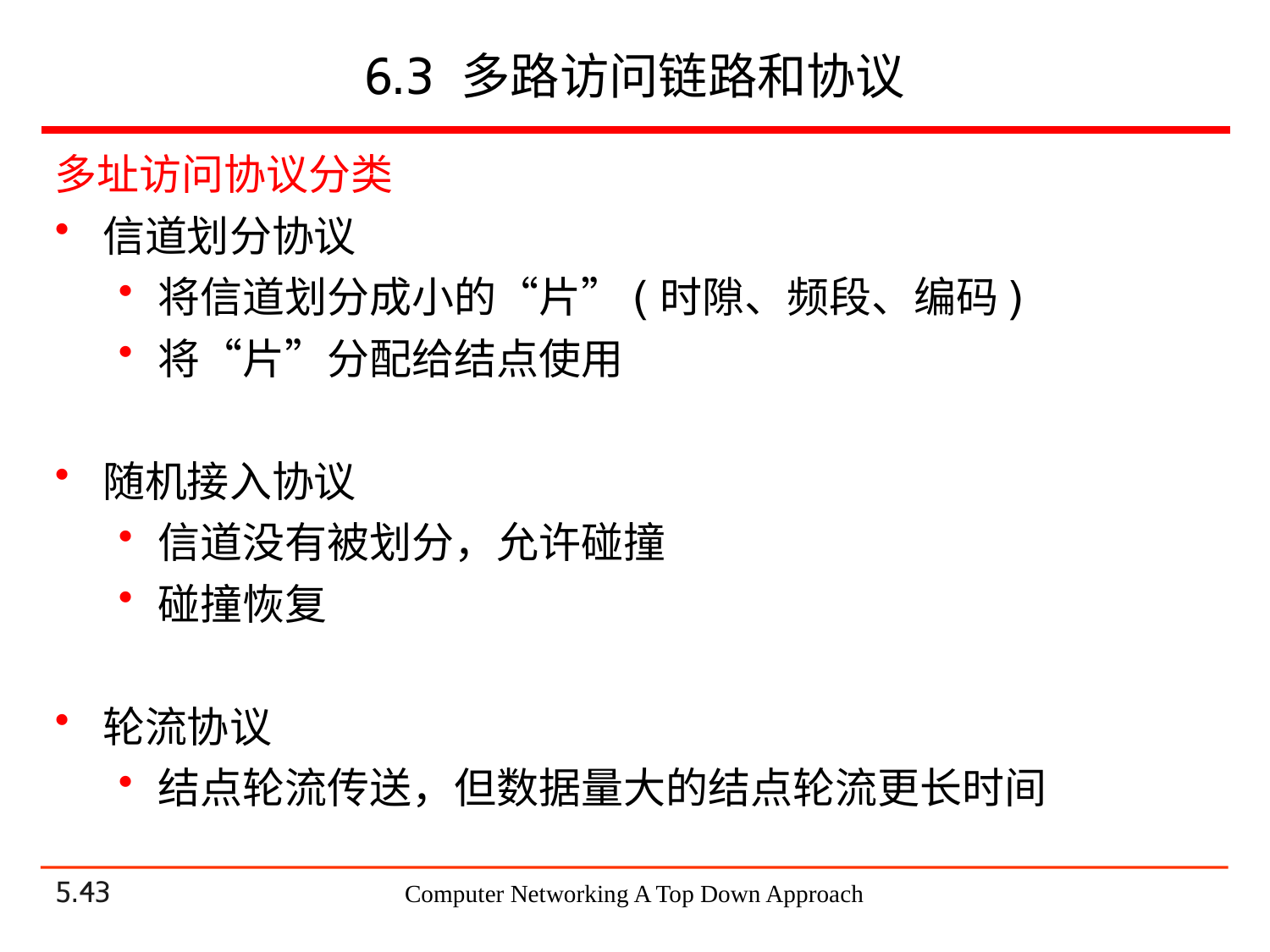

# 6.3 多路访问链路和协议
多址访问协议分类
信道划分协议
将信道划分成小的“片”(时隙、频段、编码)
将“片”分配给结点使用

随机接入协议
信道没有被划分，允许碰撞
碰撞恢复

轮流协议
结点轮流传送，但数据量大的结点轮流更长时间